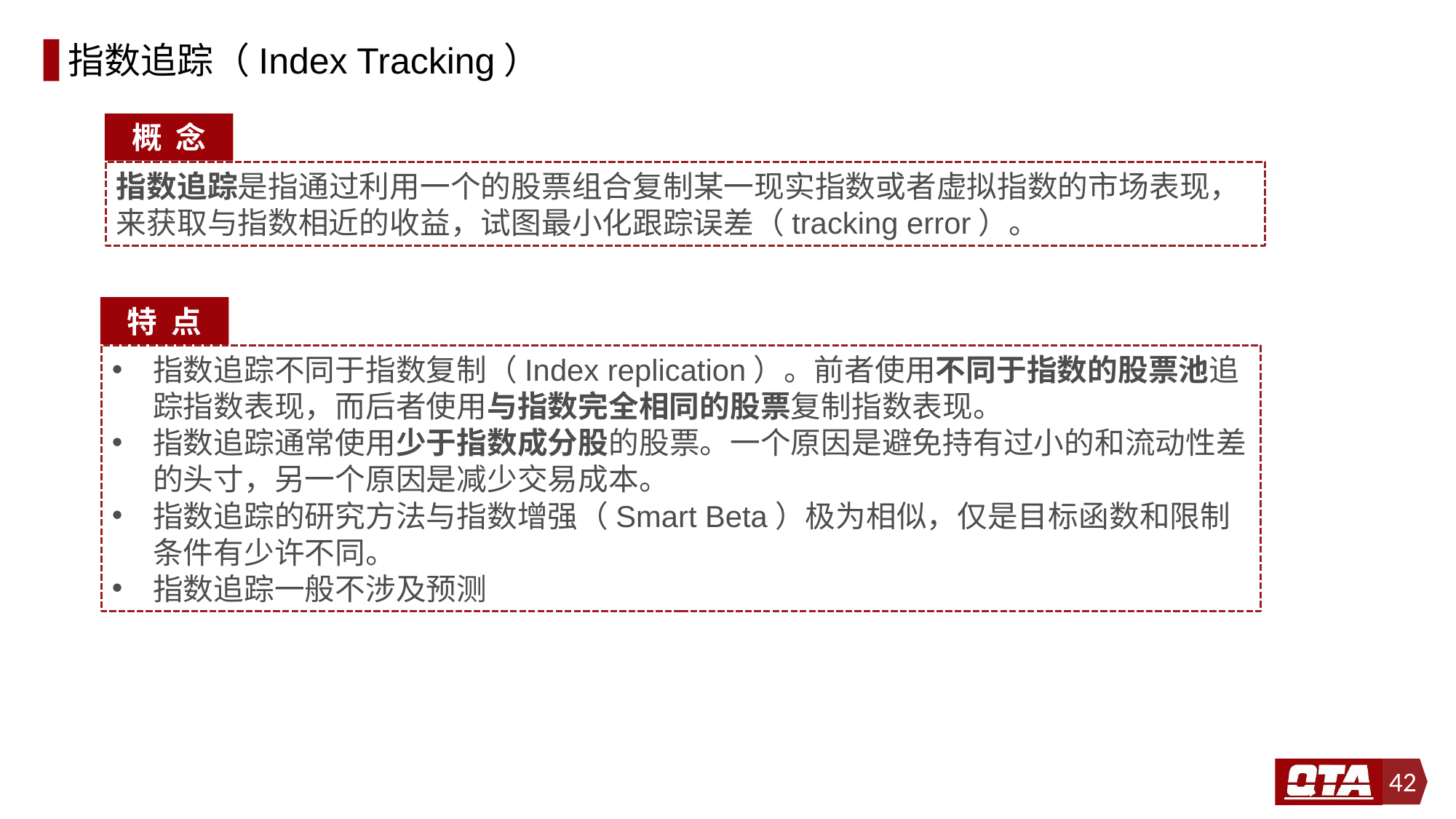

# 指数追踪（Index Tracking）
概  念
指数追踪是指通过利用一个的股票组合复制某一现实指数或者虚拟指数的市场表现，来获取与指数相近的收益，试图最小化跟踪误差（tracking error）。
特  点
指数追踪不同于指数复制（Index replication）。前者使用不同于指数的股票池追踪指数表现，而后者使用与指数完全相同的股票复制指数表现。
指数追踪通常使用少于指数成分股的股票。一个原因是避免持有过小的和流动性差的头寸，另一个原因是减少交易成本。
指数追踪的研究方法与指数增强（Smart Beta）极为相似，仅是目标函数和限制条件有少许不同。
指数追踪一般不涉及预测
42